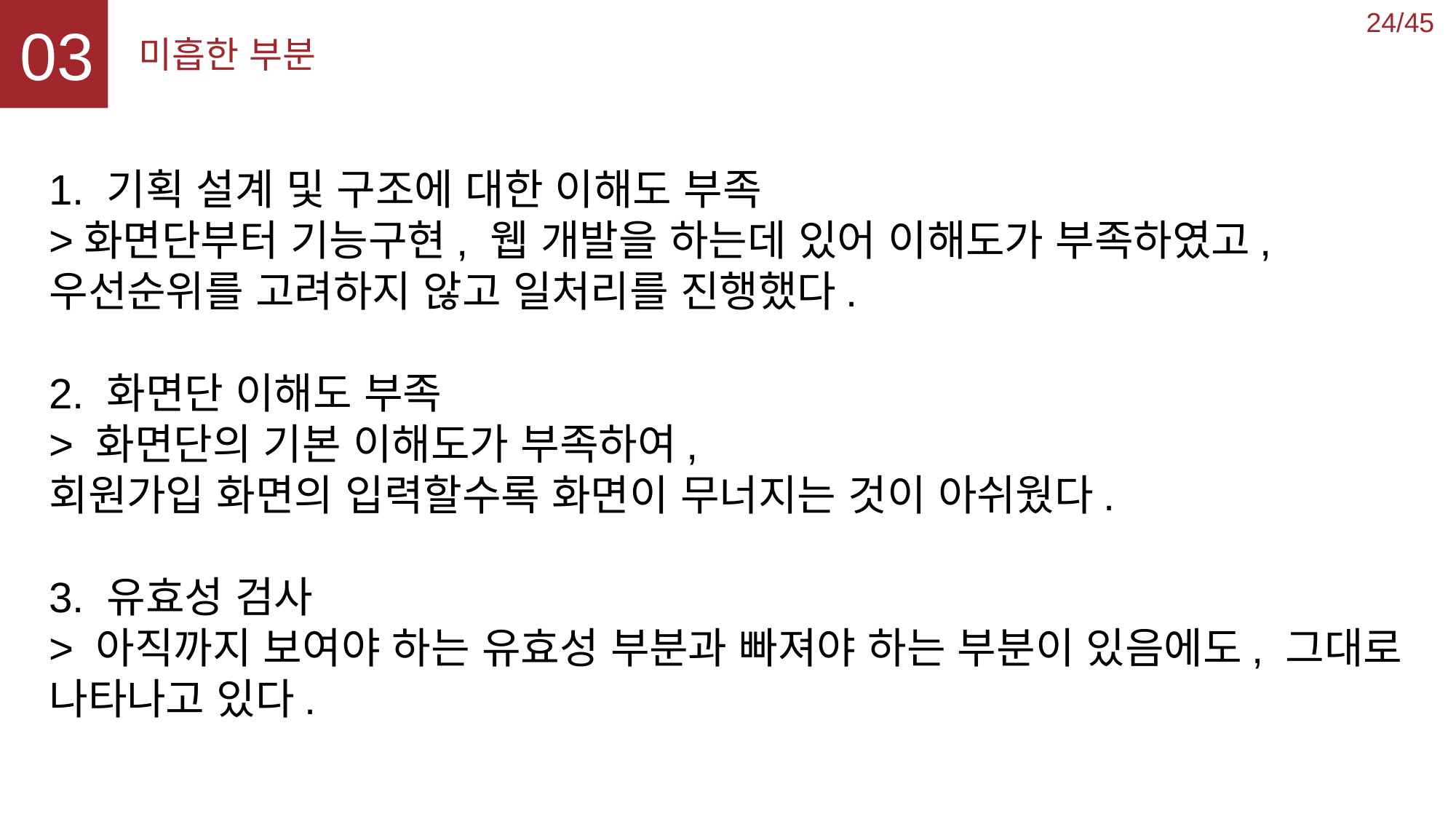

24/45
03
미흡한 부분
1. 기획 설계 및 구조에 대한 이해도 부족
>화면단부터 기능구현, 웹 개발을 하는데 있어 이해도가 부족하였고,
우선순위를 고려하지 않고 일처리를 진행했다.

2. 화면단 이해도 부족
> 화면단의 기본 이해도가 부족하여,
회원가입 화면의 입력할수록 화면이 무너지는 것이 아쉬웠다.

3. 유효성 검사
> 아직까지 보여야 하는 유효성 부분과 빠져야 하는 부분이 있음에도, 그대로 나타나고 있다.